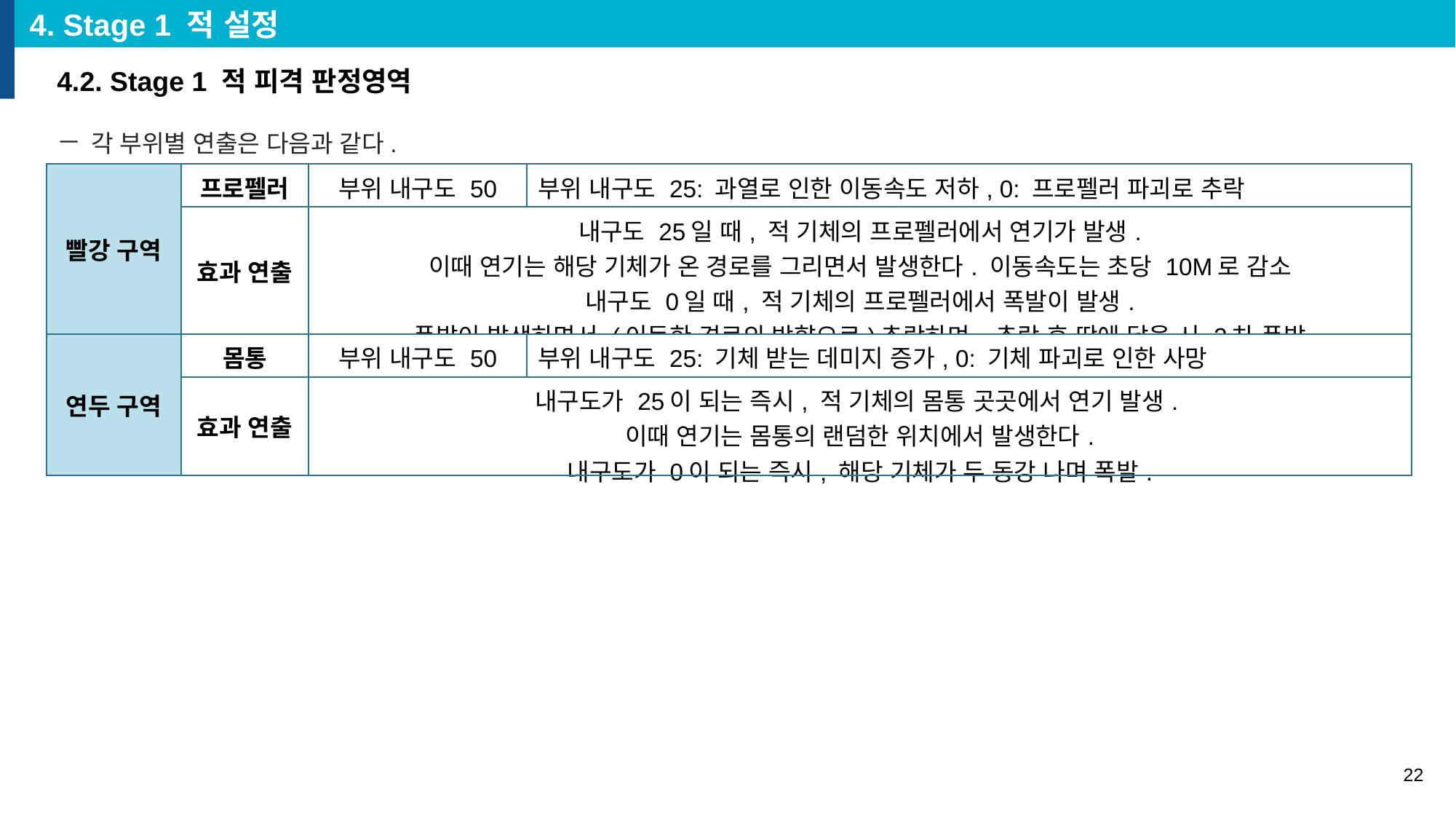

4. Stage 1 적 설정
4.2. Stage 1 적 피격 판정영역
각 부위별 연출은 다음과 같다.
| 빨강 구역 | 프로펠러 | 부위 내구도 50 | 부위 내구도 25: 과열로 인한 이동속도 저하, 0: 프로펠러 파괴로 추락 |
| --- | --- | --- | --- |
|  | 효과 연출 | 내구도 25일 때, 적 기체의 프로펠러에서 연기가 발생. 이때 연기는 해당 기체가 온 경로를 그리면서 발생한다. 이동속도는 초당 10M로 감소 내구도 0일 때, 적 기체의 프로펠러에서 폭발이 발생. 폭발이 발생하면서 (이동한 경로의 방향으로)추락하며, 추락 후 땅에 닿을 시 2차 폭발 |  |
| 연두 구역 | 몸통 | 부위 내구도 50 | 부위 내구도 25: 기체 받는 데미지 증가, 0: 기체 파괴로 인한 사망 |
|  | 효과 연출 | 내구도가 25이 되는 즉시, 적 기체의 몸통 곳곳에서 연기 발생. 이때 연기는 몸통의 랜덤한 위치에서 발생한다. 내구도가 0이 되는 즉시, 해당 기체가 두 동강 나며 폭발. |  |
22